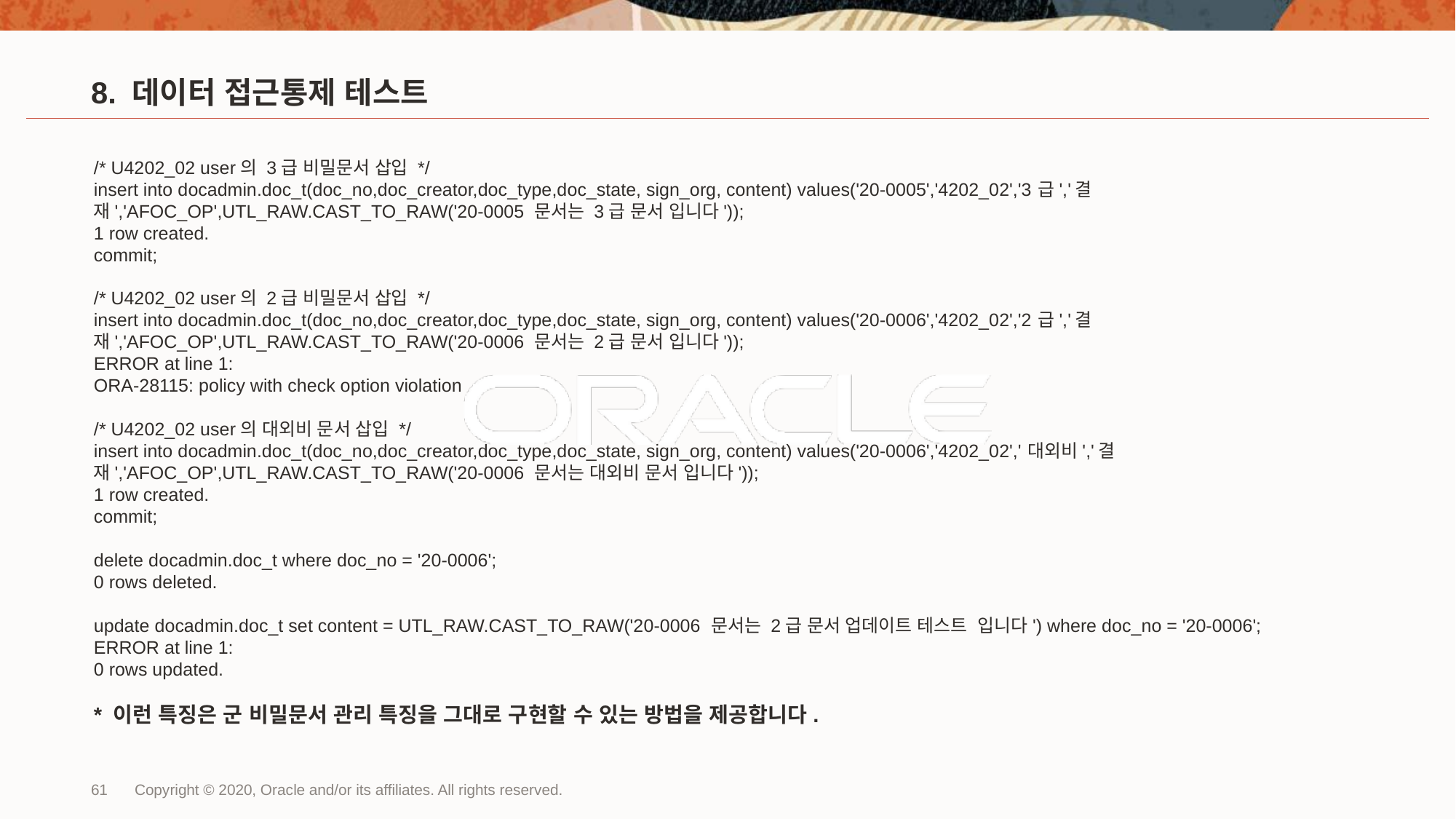

# 8. 데이터 접근통제 테스트
/* U4202_02 user의 3급 비밀문서 삽입 */
insert into docadmin.doc_t(doc_no,doc_creator,doc_type,doc_state, sign_org, content) values('20-0005','4202_02','3급','결재','AFOC_OP',UTL_RAW.CAST_TO_RAW('20-0005 문서는 3급 문서 입니다'));
1 row created.
commit;

/* U4202_02 user의 2급 비밀문서 삽입 */
insert into docadmin.doc_t(doc_no,doc_creator,doc_type,doc_state, sign_org, content) values('20-0006','4202_02','2급','결재','AFOC_OP',UTL_RAW.CAST_TO_RAW('20-0006 문서는 2급 문서 입니다'));
ERROR at line 1:
ORA-28115: policy with check option violation

/* U4202_02 user의 대외비 문서 삽입 */
insert into docadmin.doc_t(doc_no,doc_creator,doc_type,doc_state, sign_org, content) values('20-0006','4202_02','대외비','결재','AFOC_OP',UTL_RAW.CAST_TO_RAW('20-0006 문서는 대외비 문서 입니다'));
1 row created.
commit;

delete docadmin.doc_t where doc_no = '20-0006';
0 rows deleted.

update docadmin.doc_t set content = UTL_RAW.CAST_TO_RAW('20-0006 문서는 2급 문서 업데이트 테스트  입니다') where doc_no = '20-0006';
ERROR at line 1:
0 rows updated.

* 이런 특징은 군 비밀문서 관리 특징을 그대로 구현할 수 있는 방법을 제공합니다.
61
Copyright © 2020, Oracle and/or its affiliates. All rights reserved.